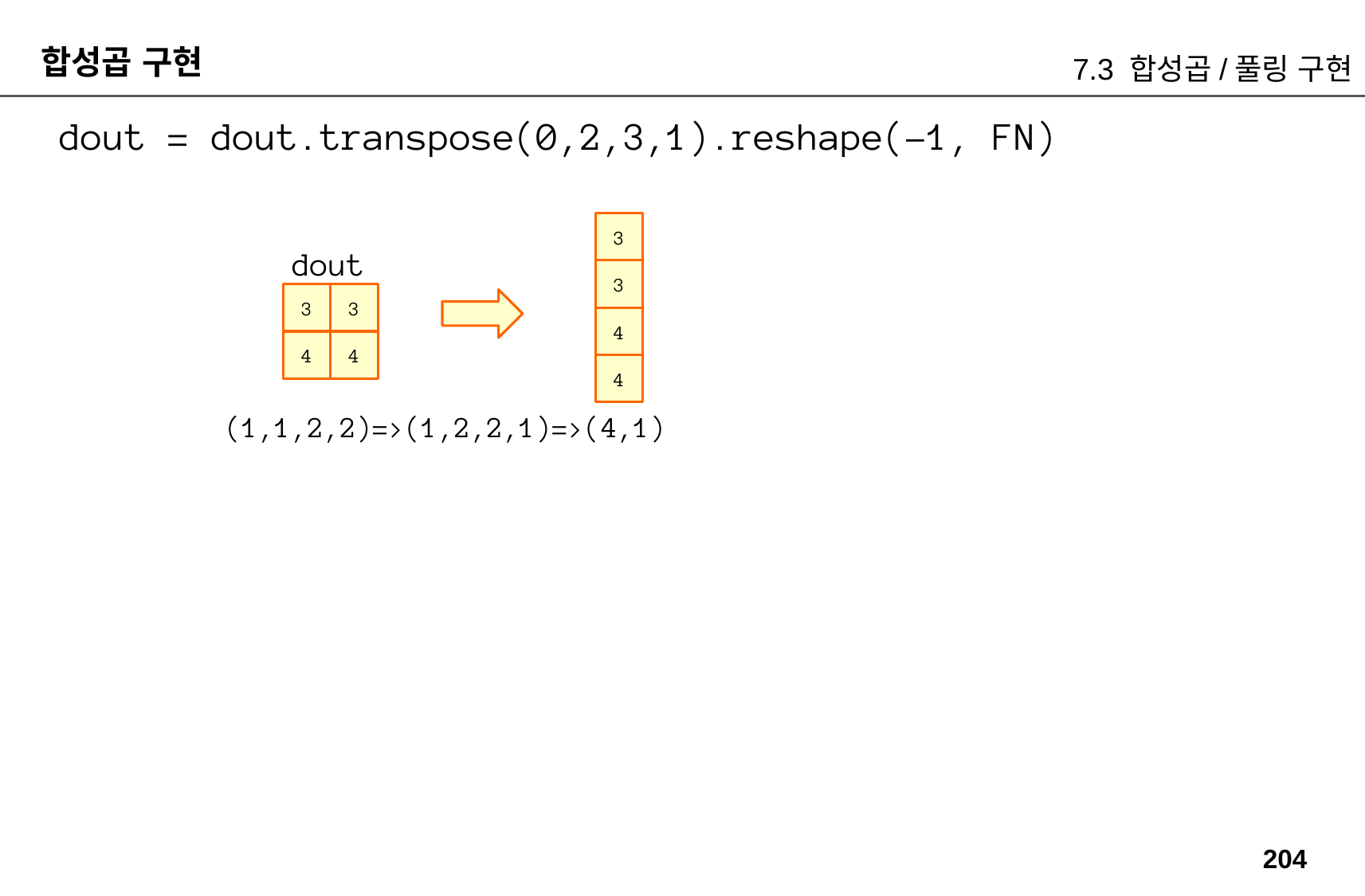

합성곱 구현
7.3 합성곱/풀링 구현
dout = dout.transpose(0,2,3,1).reshape(-1, FN)

3
dout
3
3
3
4
4

4
4
(1,1,2,2)=>(1,2,2,1)=>(4,1)